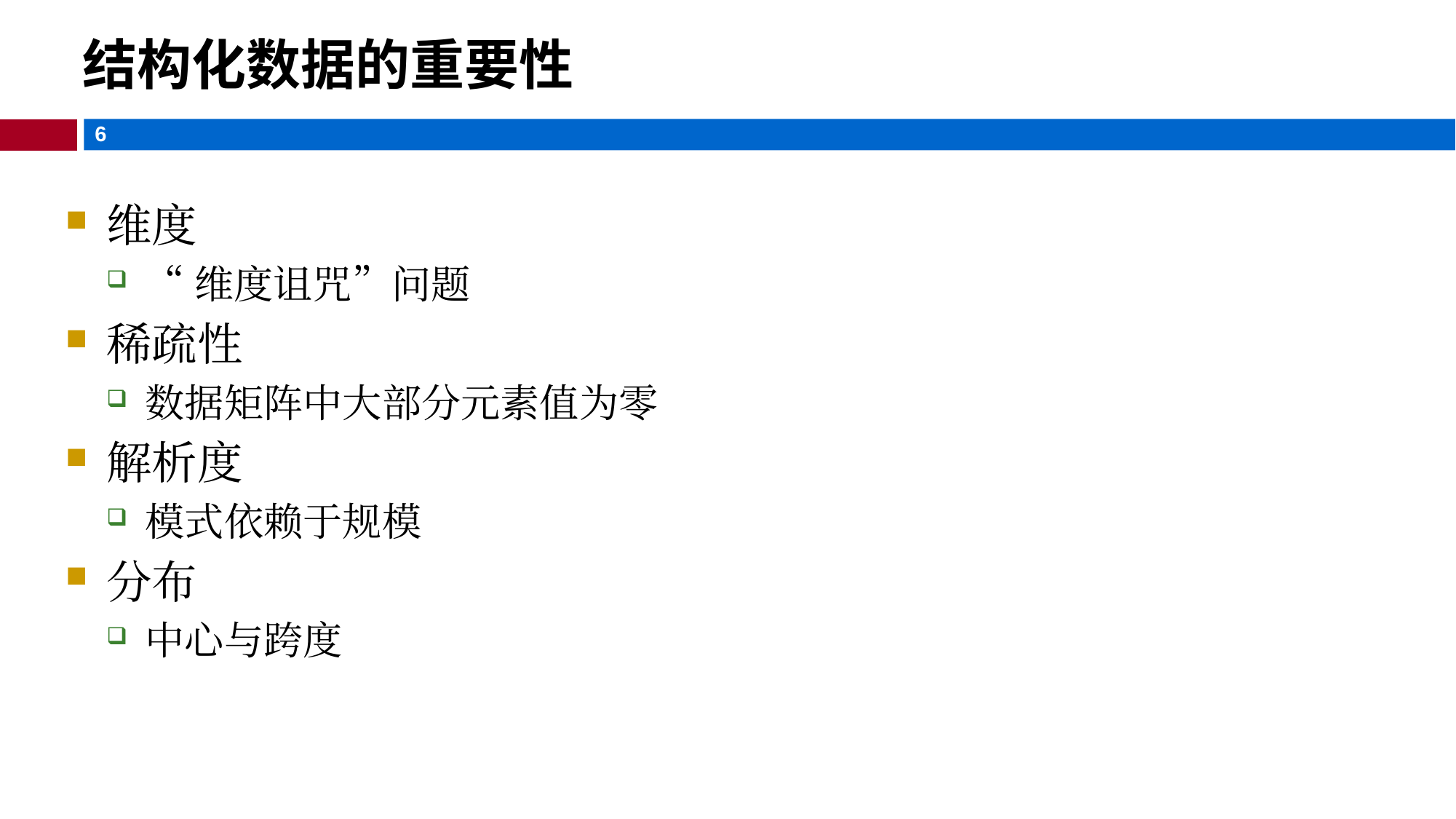

结构化数据的重要性
维度
“维度诅咒”问题
稀疏性
数据矩阵中大部分元素值为零
解析度
模式依赖于规模
分布
中心与跨度